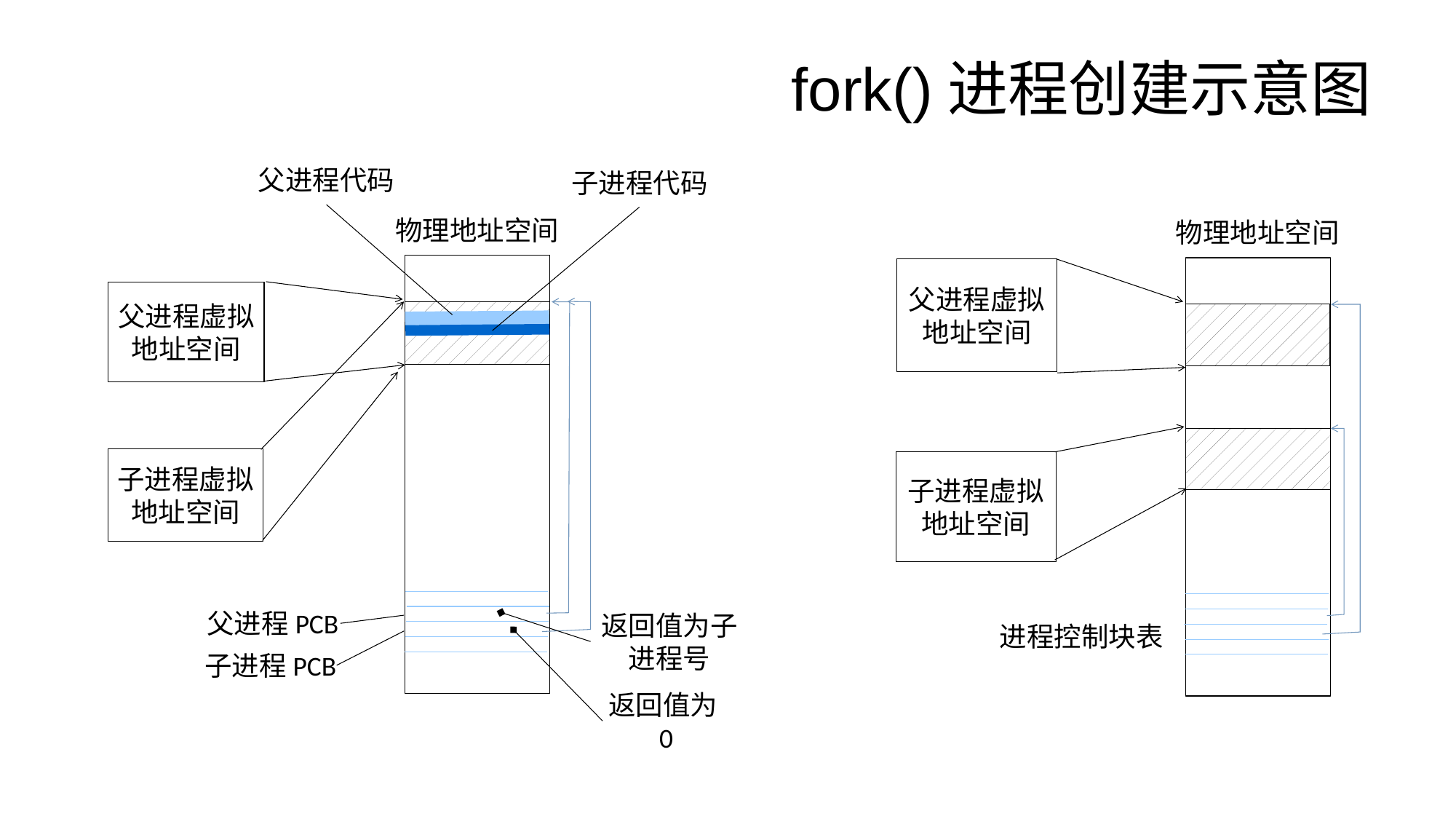

# fork()进程创建示意图
父进程代码
子进程代码
物理地址空间

父进程虚拟地址空间

子进程虚拟地址空间
父进程PCB
返回值为子进程号
子进程PCB
返回值为0
物理地址空间

父进程虚拟地址空间

子进程虚拟地址空间
进程控制块表